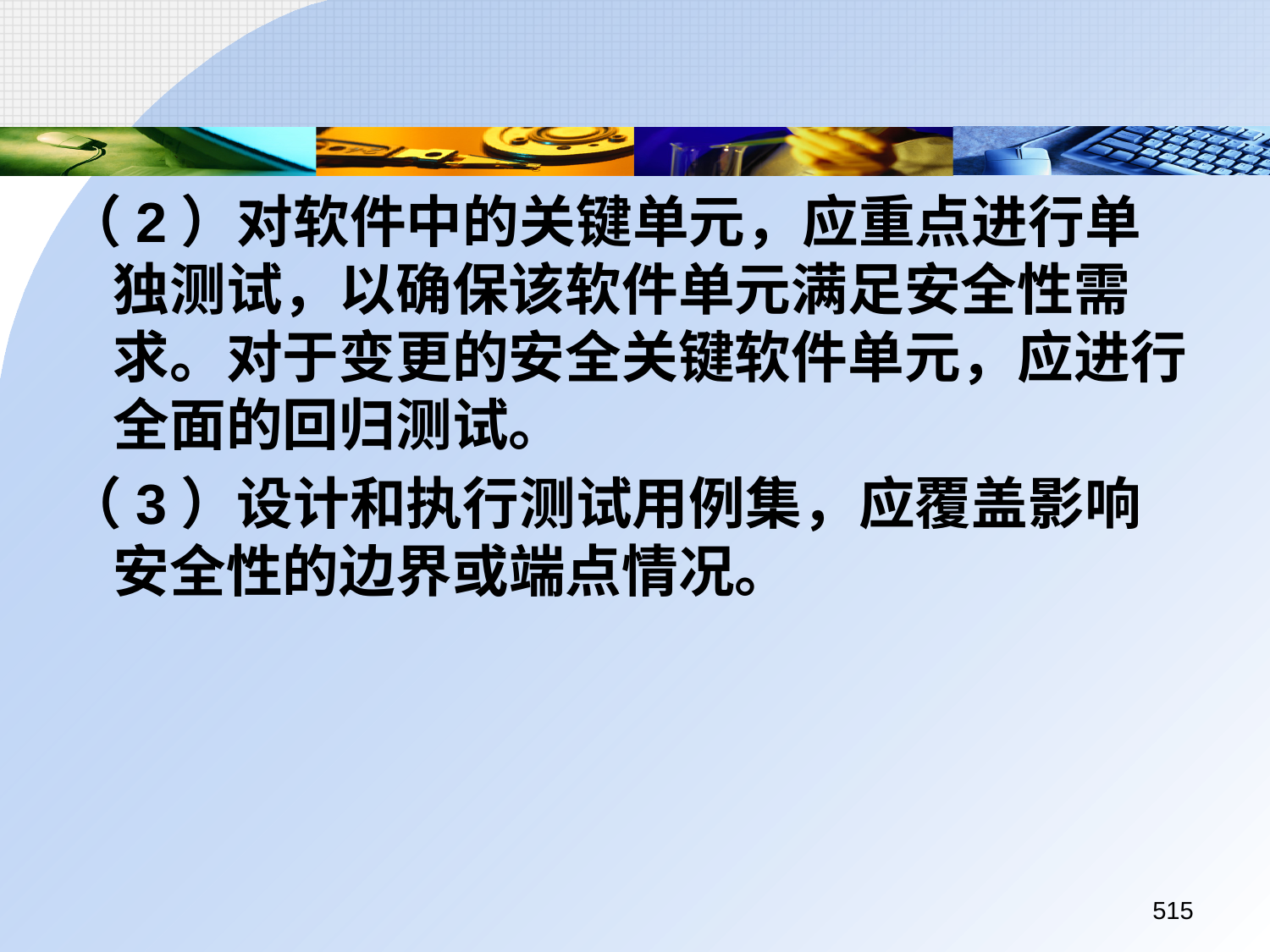

（2）对软件中的关键单元，应重点进行单独测试，以确保该软件单元满足安全性需求。对于变更的安全关键软件单元，应进行全面的回归测试。
（3）设计和执行测试用例集，应覆盖影响安全性的边界或端点情况。

515